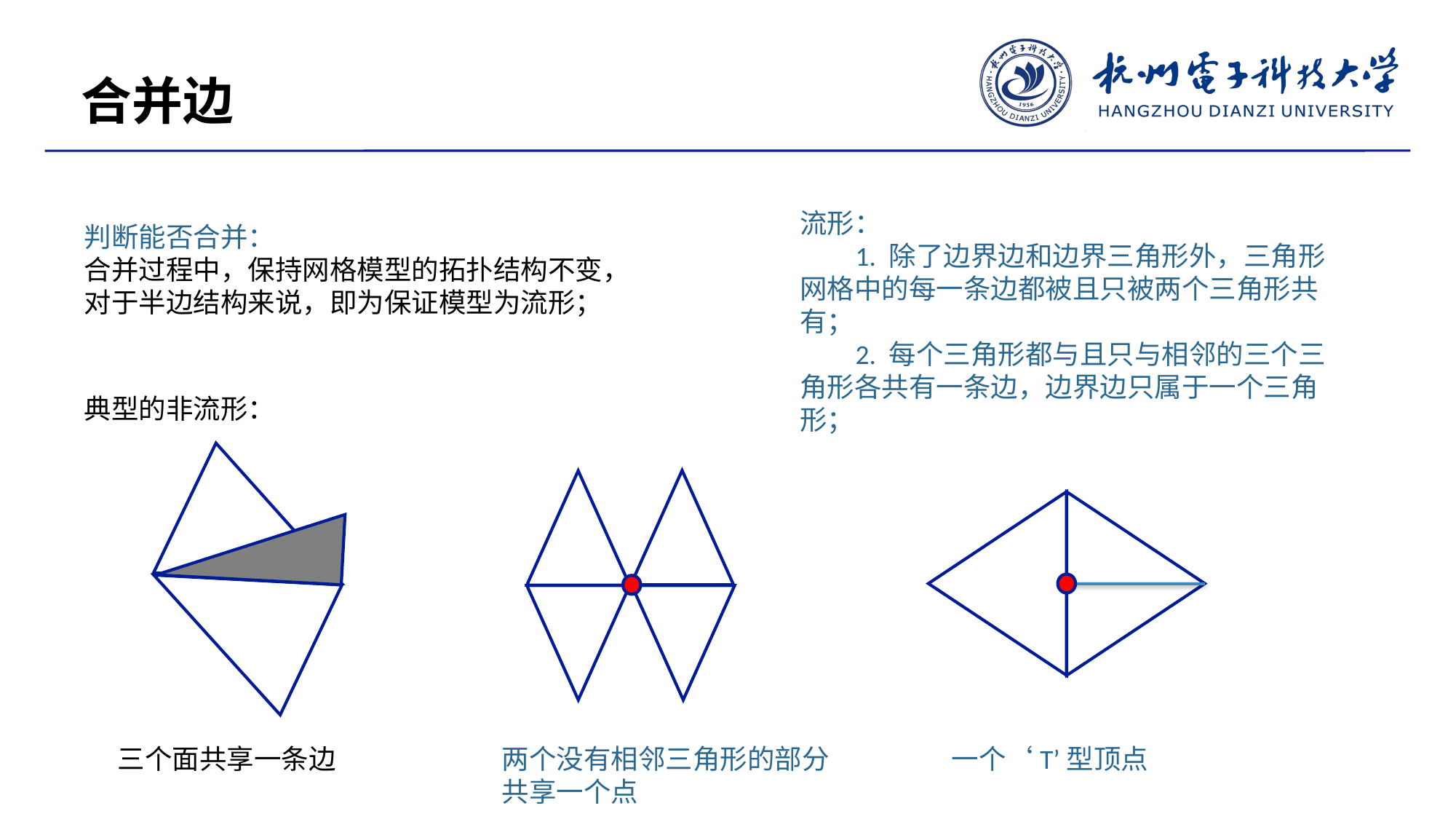

合并边
流形：
         1. 除了边界边和边界三角形外，三角形网格中的每一条边都被且只被两个三角形共有；
         2. 每个三角形都与且只与相邻的三个三角形各共有一条边，边界边只属于一个三角形；
判断能否合并：
合并过程中，保持网格模型的拓扑结构不变，对于半边结构来说，即为保证模型为流形；

典型的非流形：

三个面共享一条边
两个没有相邻三角形的部分共享一个点
一个‘T’型顶点